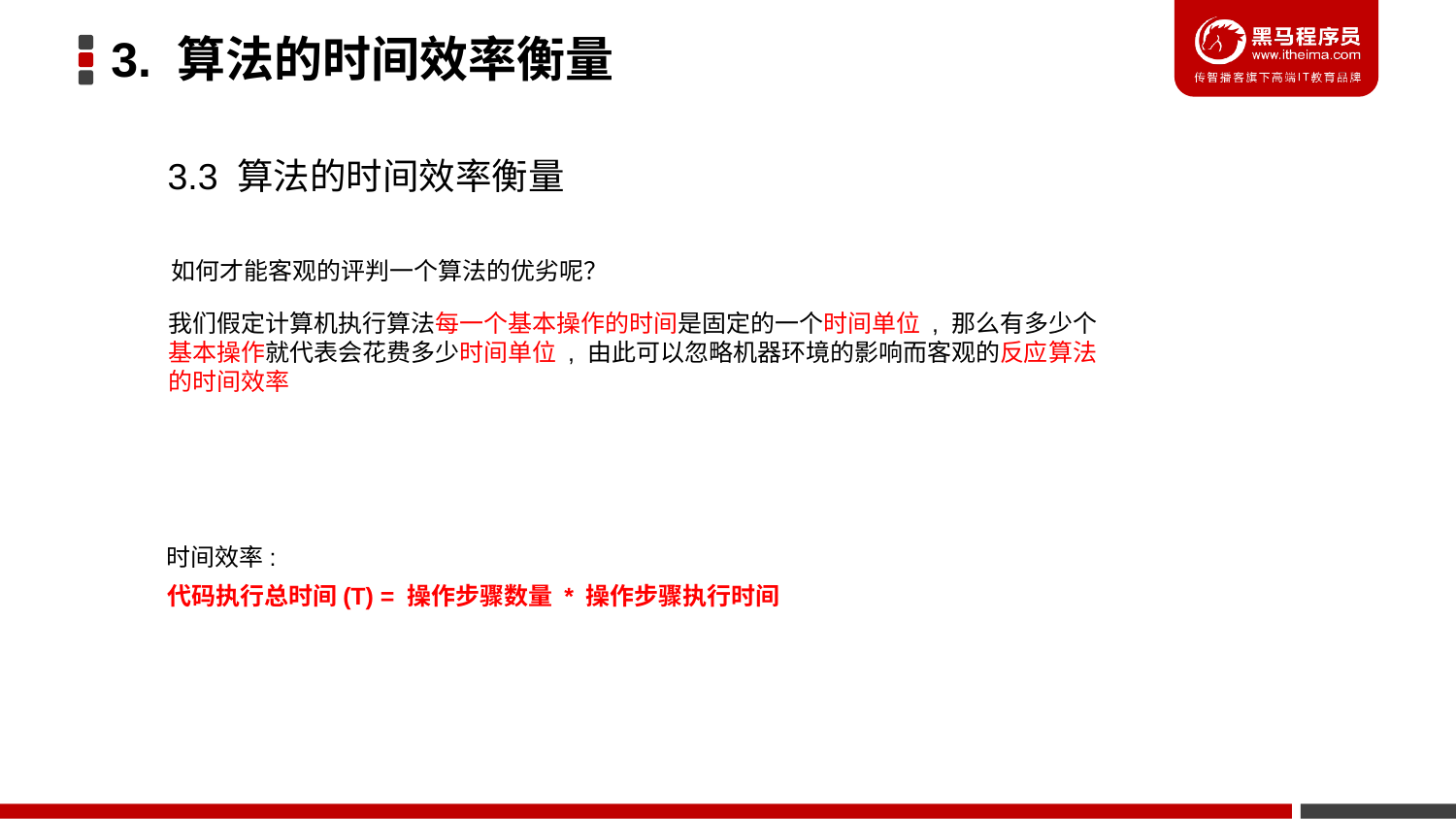

3. 算法的时间效率衡量
3.3 算法的时间效率衡量
如何才能客观的评判一个算法的优劣呢？
我们假定计算机执行算法每一个基本操作的时间是固定的一个时间单位 , 那么有多少个
基本操作就代表会花费多少时间单位 , 由此可以忽略机器环境的影响而客观的反应算法
的时间效率
时间效率:
代码执行总时间(T) = 操作步骤数量 * 操作步骤执行时间